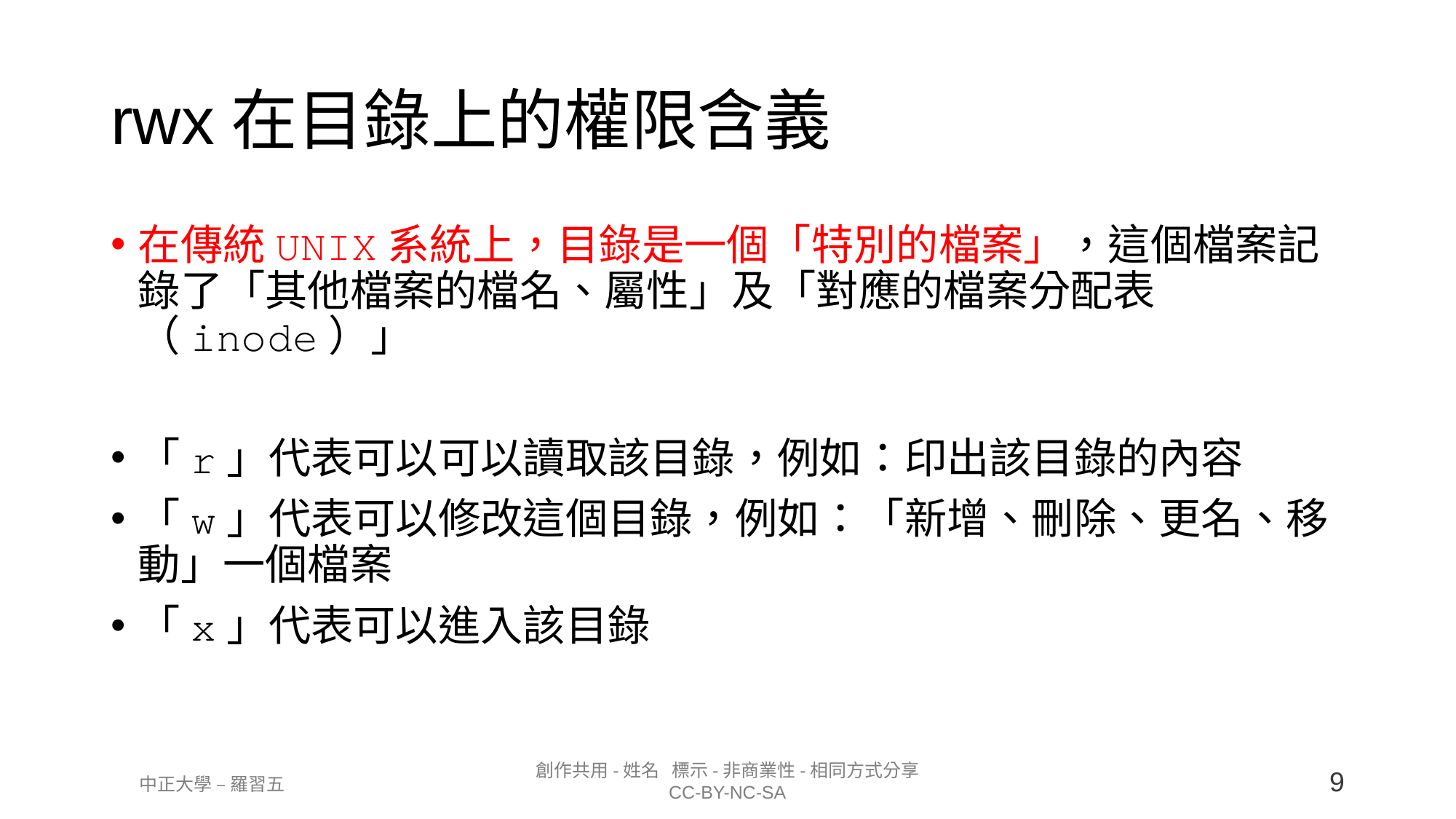

rwx在目錄上的權限含義
在傳統UNIX系統上，目錄是一個「特別的檔案」，這個檔案記錄了「其他檔案的檔名、屬性」及「對應的檔案分配表（inode）」

「r」代表可以可以讀取該目錄，例如：印出該目錄的內容
「w」代表可以修改這個目錄，例如：「新增、刪除、更名、移動」一個檔案
「x」代表可以進入該目錄